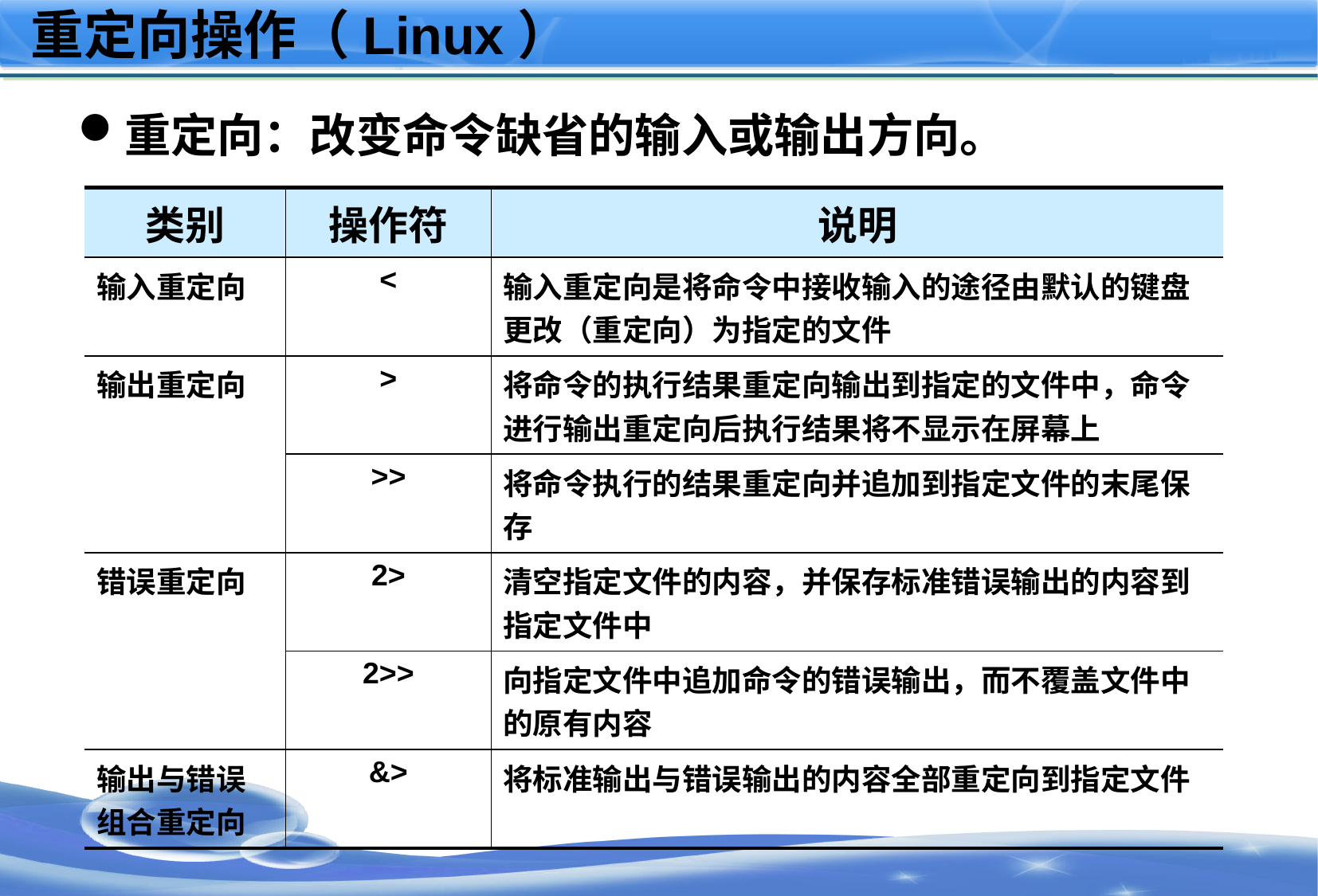

# 重定向操作（Linux）
重定向：改变命令缺省的输入或输出方向。

| 类别 | 操作符 | 说明 |
| --- | --- | --- |
| 输入重定向 | < | 输入重定向是将命令中接收输入的途径由默认的键盘更改（重定向）为指定的文件 |
| 输出重定向 | > | 将命令的执行结果重定向输出到指定的文件中，命令进行输出重定向后执行结果将不显示在屏幕上 |
|  | >> | 将命令执行的结果重定向并追加到指定文件的末尾保存 |
| 错误重定向 | 2> | 清空指定文件的内容，并保存标准错误输出的内容到指定文件中 |
|  | 2>> | 向指定文件中追加命令的错误输出，而不覆盖文件中的原有内容 |
| 输出与错误组合重定向 | &> | 将标准输出与错误输出的内容全部重定向到指定文件 |